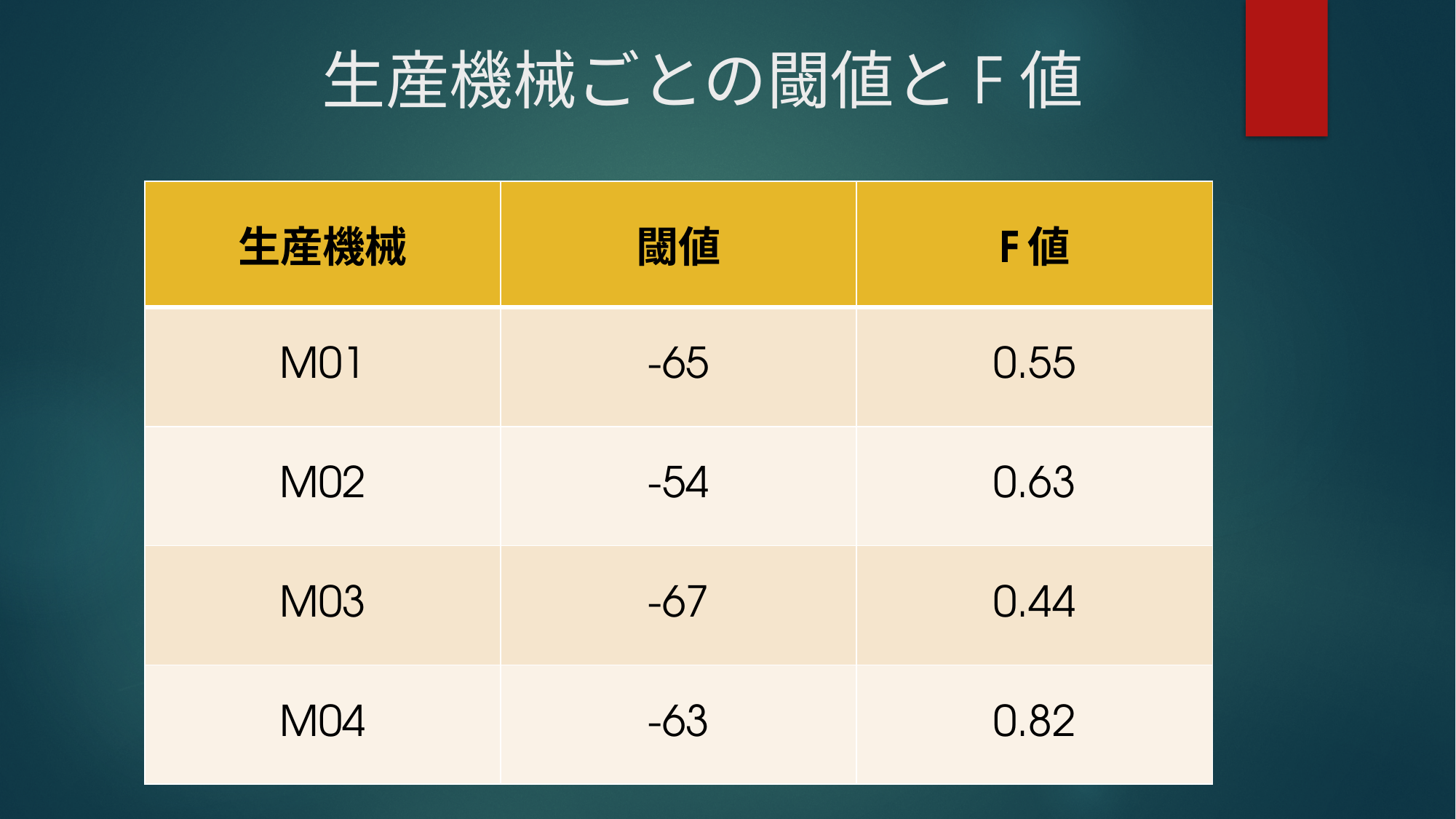

# 生産機械ごとの閾値とF値
| 生産機械 | 閾値 | F値 |
| --- | --- | --- |
| M01 | -65 | 0.55 |
| M02 | -54 | 0.63 |
| M03 | -67 | 0.44 |
| M04 | -63 | 0.82 |